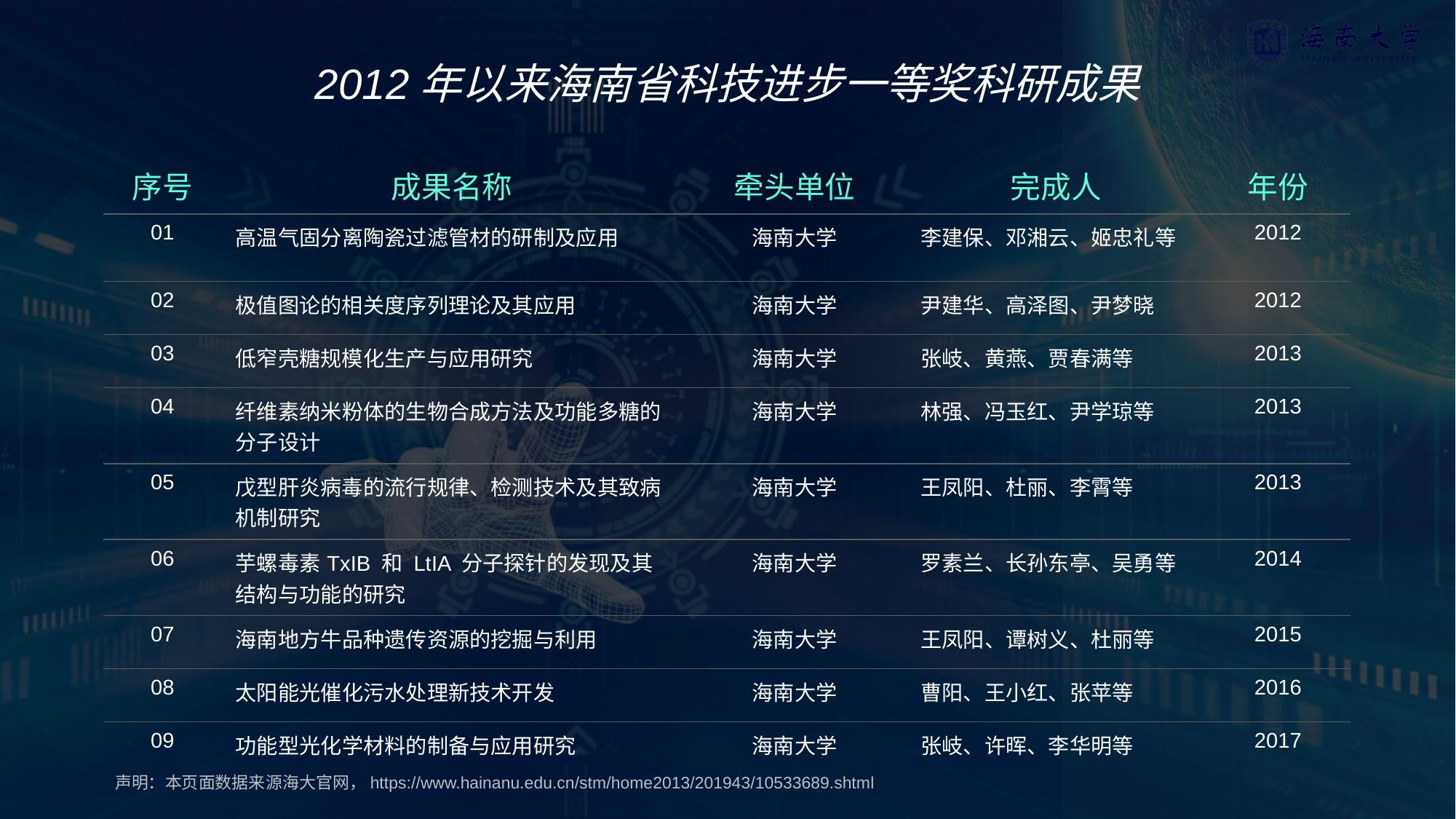

2012年以来海南省科技进步一等奖科研成果
| 序号 | 成果名称 | 牵头单位 | 完成人 | 年份 |
| --- | --- | --- | --- | --- |
| 01 | 高温气固分离陶瓷过滤管材的研制及应用 | 海南大学 | 李建保、邓湘云、姬忠礼等 | 2012 |
| 02 | 极值图论的相关度序列理论及其应用 | 海南大学 | 尹建华、高泽图、尹梦晓 | 2012 |
| 03 | 低窄壳糖规模化生产与应用研究 | 海南大学 | 张岐、黄燕、贾春满等 | 2013 |
| 04 | 纤维素纳米粉体的生物合成方法及功能多糖的分子设计 | 海南大学 | 林强、冯玉红、尹学琼等 | 2013 |
| 05 | 戊型肝炎病毒的流行规律、检测技术及其致病机制研究 | 海南大学 | 王凤阳、杜丽、李霄等 | 2013 |
| 06 | 芋螺毒素TxIB 和 LtIA 分子探针的发现及其结构与功能的研究 | 海南大学 | 罗素兰、长孙东亭、吴勇等 | 2014 |
| 07 | 海南地方牛品种遗传资源的挖掘与利用 | 海南大学 | 王凤阳、谭树义、杜丽等 | 2015 |
| 08 | 太阳能光催化污水处理新技术开发 | 海南大学 | 曹阳、王小红、张苹等 | 2016 |
| 09 | 功能型光化学材料的制备与应用研究 | 海南大学 | 张岐、许晖、李华明等 | 2017 |
声明：本页面数据来源海大官网，https://www.hainanu.edu.cn/stm/home2013/201943/10533689.shtml